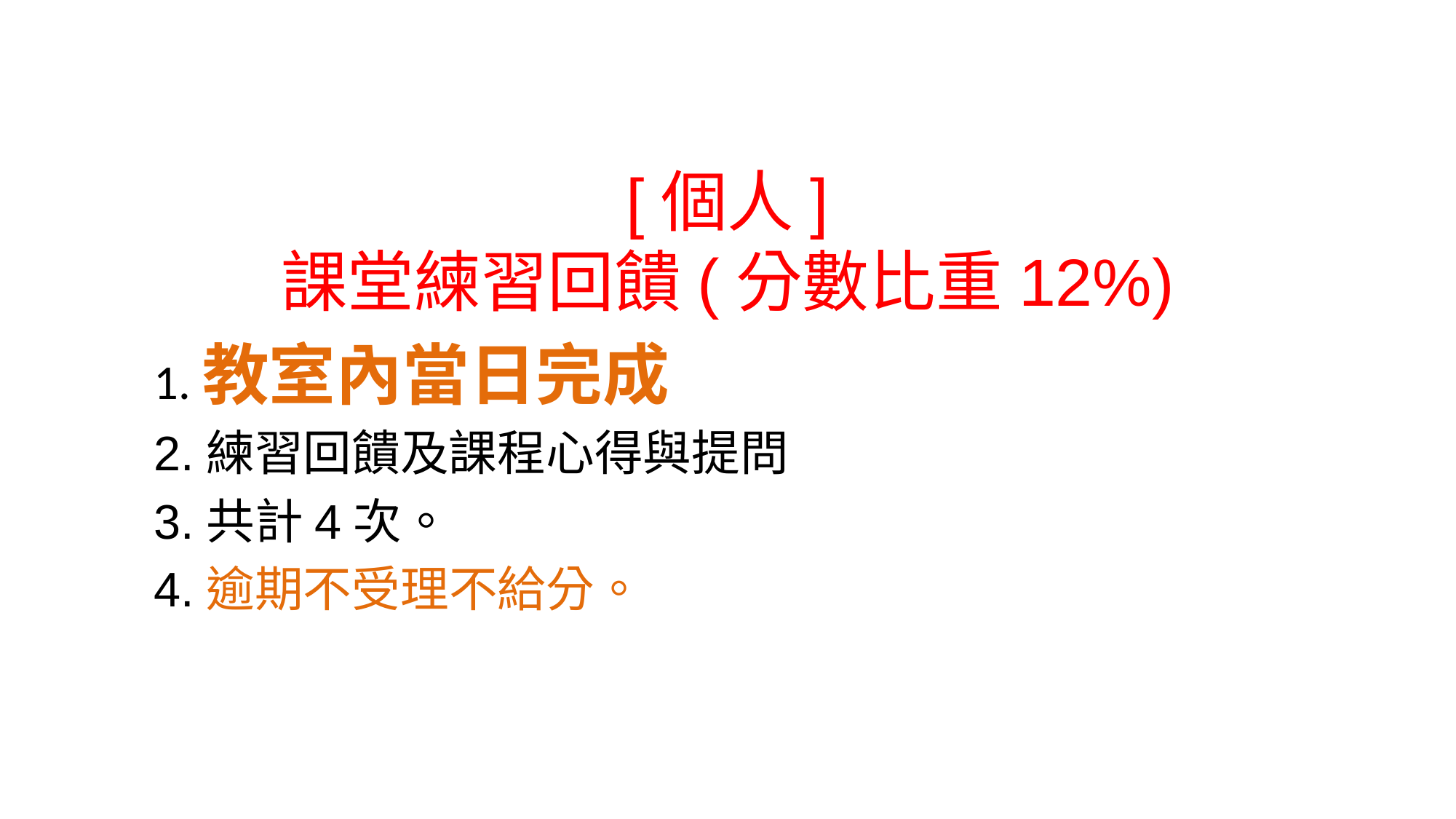

# [個人] 課堂練習回饋(分數比重12%)
1.教室內當日完成
2.練習回饋及課程心得與提問
3.共計4次。
4.逾期不受理不給分。